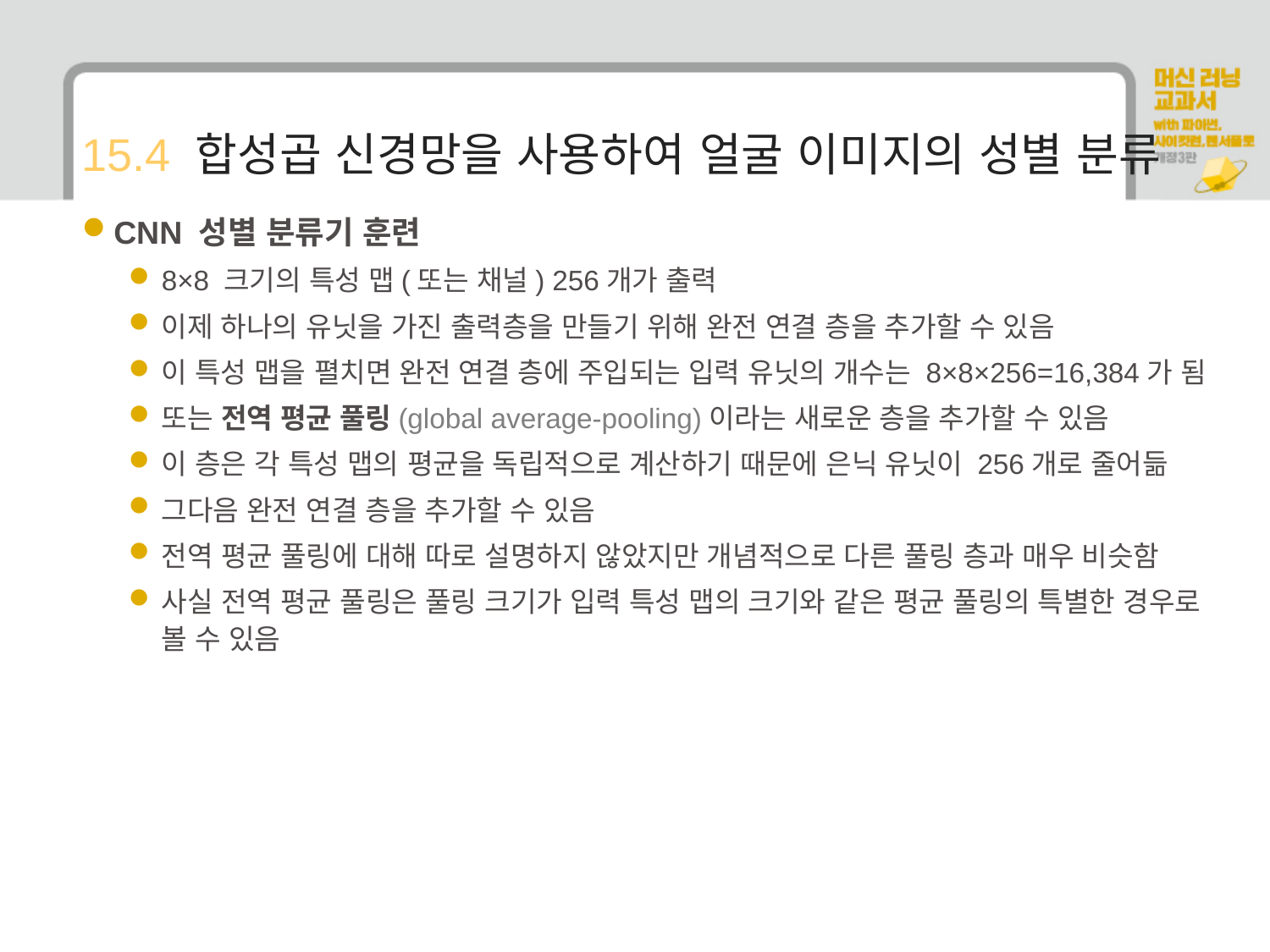

# 15.4 합성곱 신경망을 사용하여 얼굴 이미지의 성별 분류
CNN 성별 분류기 훈련
8×8 크기의 특성 맵(또는 채널) 256개가 출력
이제 하나의 유닛을 가진 출력층을 만들기 위해 완전 연결 층을 추가할 수 있음
이 특성 맵을 펼치면 완전 연결 층에 주입되는 입력 유닛의 개수는 8×8×256=16,384가 됨
또는 전역 평균 풀링(global average-pooling)이라는 새로운 층을 추가할 수 있음
이 층은 각 특성 맵의 평균을 독립적으로 계산하기 때문에 은닉 유닛이 256개로 줄어듦
그다음 완전 연결 층을 추가할 수 있음
전역 평균 풀링에 대해 따로 설명하지 않았지만 개념적으로 다른 풀링 층과 매우 비슷함
사실 전역 평균 풀링은 풀링 크기가 입력 특성 맵의 크기와 같은 평균 풀링의 특별한 경우로 볼 수 있음